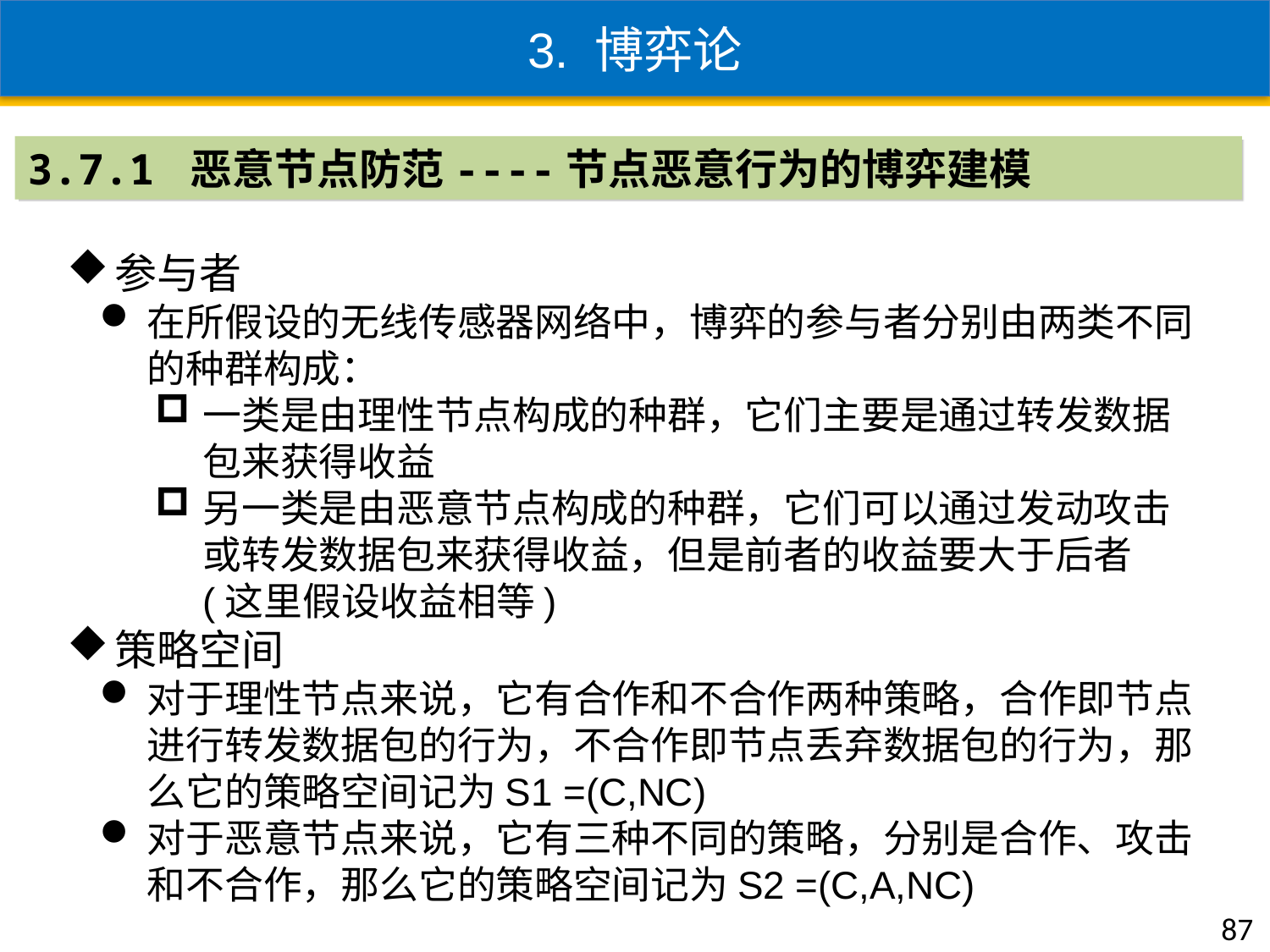

3. 博弈论
3.7.1 恶意节点防范----节点恶意行为的博弈建模
参与者
在所假设的无线传感器网络中，博弈的参与者分别由两类不同的种群构成：
一类是由理性节点构成的种群，它们主要是通过转发数据包来获得收益
另一类是由恶意节点构成的种群，它们可以通过发动攻击或转发数据包来获得收益，但是前者的收益要大于后者(这里假设收益相等)
策略空间
对于理性节点来说，它有合作和不合作两种策略，合作即节点进行转发数据包的行为，不合作即节点丢弃数据包的行为，那么它的策略空间记为S1 =(C,NC)
对于恶意节点来说，它有三种不同的策略，分别是合作、攻击和不合作，那么它的策略空间记为S2 =(C,A,NC)
87